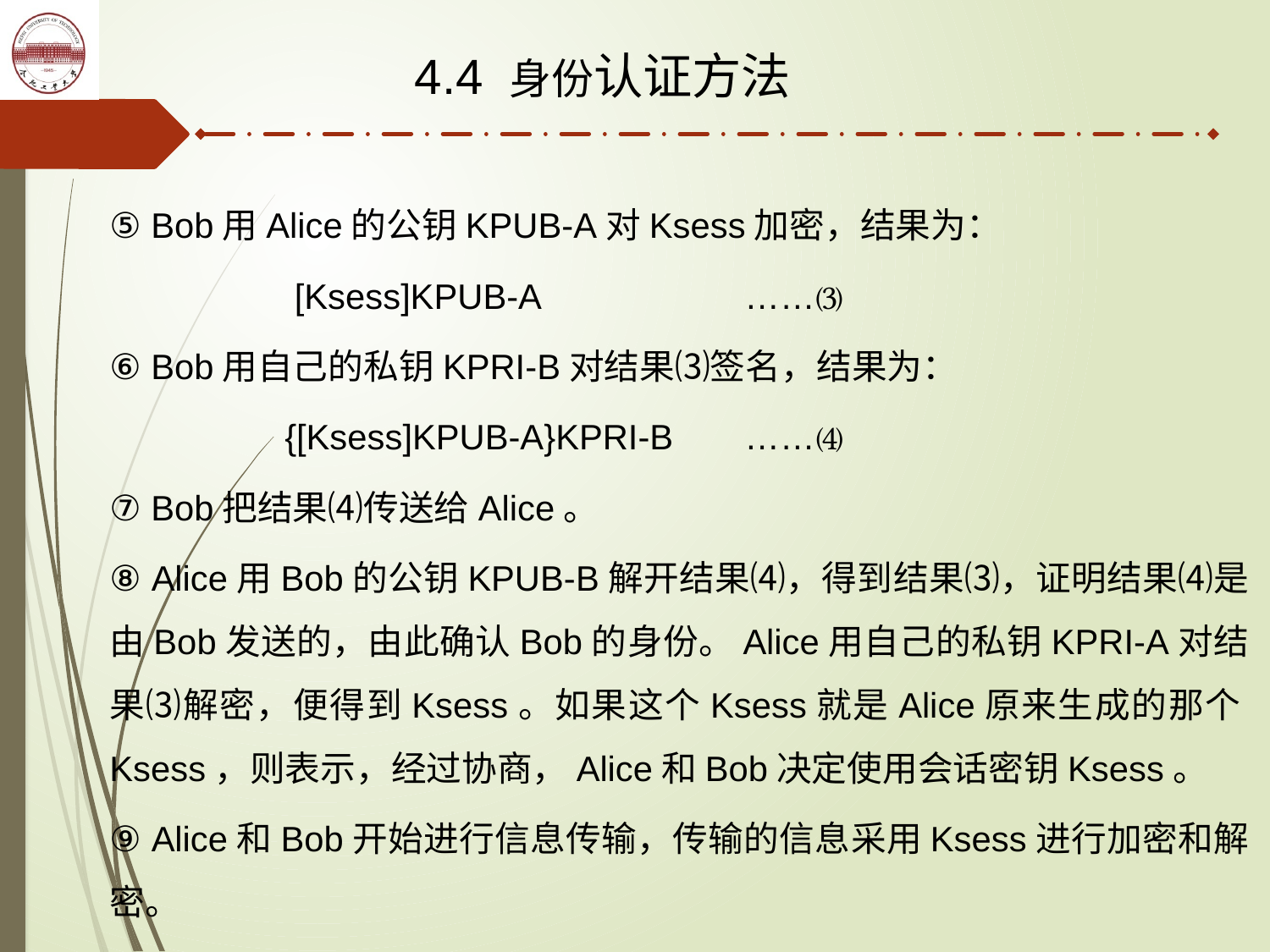

4.4 身份认证方法
⑤ Bob用Alice的公钥KPUB-A对Ksess加密，结果为：
                   [Ksess]KPUB-A		……⑶
⑥ Bob用自己的私钥KPRI-B对结果⑶签名，结果为：
                  {[Ksess]KPUB-A}KPRI-B	……⑷
⑦ Bob把结果⑷传送给Alice。
⑧ Alice用Bob的公钥KPUB-B解开结果⑷，得到结果⑶，证明结果⑷是由Bob发送的，由此确认Bob的身份。Alice用自己的私钥KPRI-A对结果⑶解密，便得到Ksess。如果这个Ksess就是Alice原来生成的那个Ksess，则表示，经过协商，Alice和Bob决定使用会话密钥Ksess。
⑨ Alice和Bob开始进行信息传输，传输的信息采用Ksess进行加密和解密。